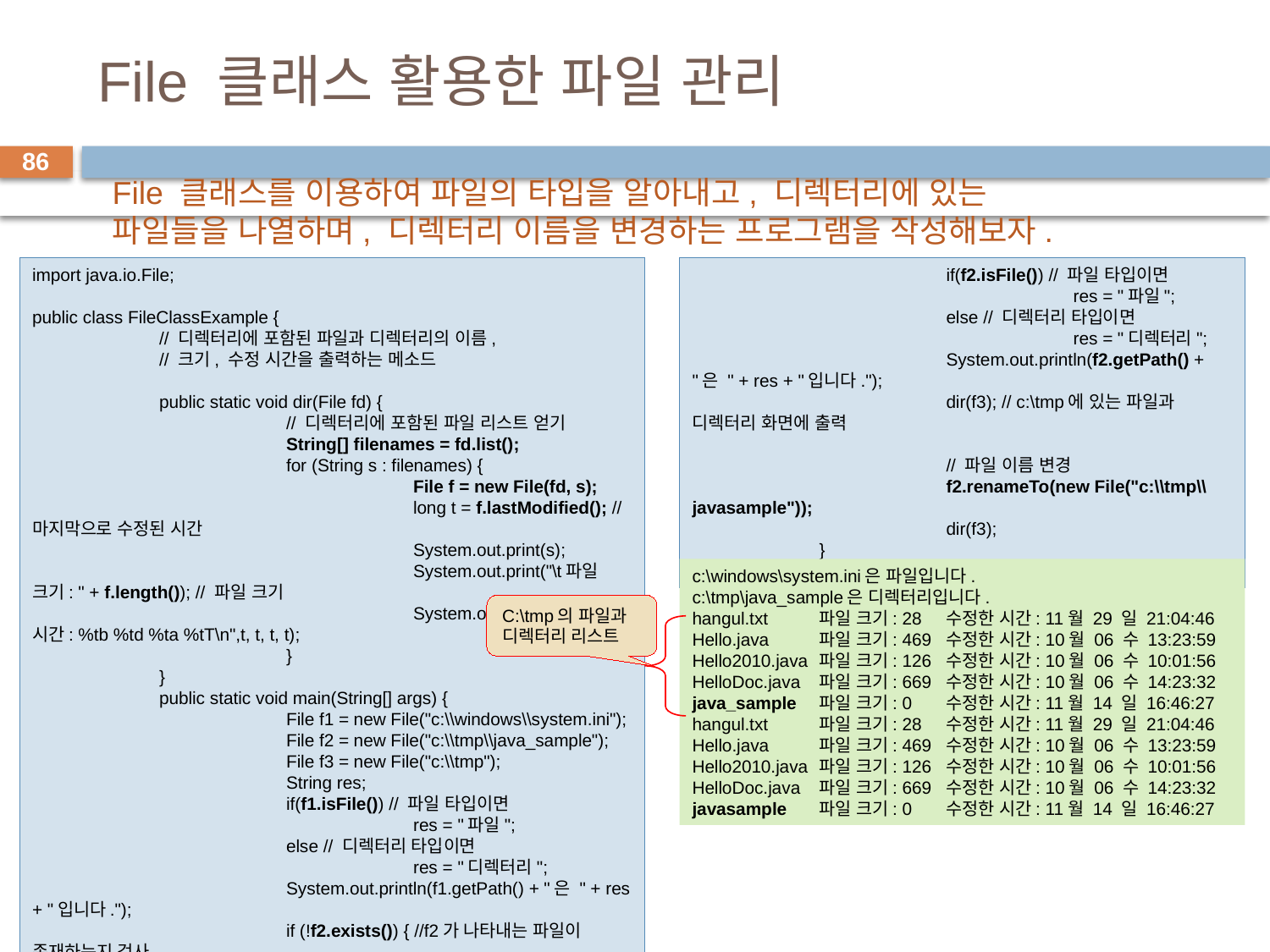

# File 클래스 활용한 파일 관리
86
File 클래스를 이용하여 파일의 타입을 알아내고, 디렉터리에 있는
파일들을 나열하며, 디렉터리 이름을 변경하는 프로그램을 작성해보자.
import java.io.File;

public class FileClassExample {
	// 디렉터리에 포함된 파일과 디렉터리의 이름,
	// 크기, 수정 시간을 출력하는 메소드

	public static void dir(File fd) {
		// 디렉터리에 포함된 파일 리스트 얻기
		String[] filenames = fd.list();
		for (String s : filenames) {
			File f = new File(fd, s);
			long t = f.lastModified(); // 마지막으로 수정된 시간
			System.out.print(s);
			System.out.print("\t파일 크기: " + f.length()); // 파일 크기
			System.out.printf("\t수정한 시간: %tb %td %ta %tT\n",t, t, t, t);
		}
	}
	public static void main(String[] args) {
		File f1 = new File("c:\\windows\\system.ini");
		File f2 = new File("c:\\tmp\\java_sample");
		File f3 = new File("c:\\tmp");
		String res;
		if(f1.isFile()) // 파일 타입이면
			res = "파일";
		else // 디렉터리 타입이면
			res = "디렉터리";
		System.out.println(f1.getPath() + "은 " + res + "입니다.");
		if (!f2.exists()) { //f2가 나타내는 파일이 존재하는지 검사
			if (!f2.mkdir()) // 존재하지 않으면 디렉터리 생성
				System.out.println("디렉터리 생성 실패");
		}
		if(f2.isFile()) // 파일 타입이면
			res = "파일";
		else // 디렉터리 타입이면
			res = "디렉터리";
		System.out.println(f2.getPath() + "은 " + res + "입니다.");
		dir(f3); // c:\tmp에 있는 파일과 디렉터리 화면에 출력

		// 파일 이름 변경
		f2.renameTo(new File("c:\\tmp\\javasample"));
		dir(f3);
	}
}
c:\windows\system.ini은 파일입니다.
c:\tmp\java_sample은 디렉터리입니다.
hangul.txt	파일 크기: 28	수정한 시간: 11월 29 일 21:04:46
Hello.java	파일 크기: 469	수정한 시간: 10월 06 수 13:23:59
Hello2010.java 	파일 크기: 126	수정한 시간: 10월 06 수 10:01:56
HelloDoc.java 	파일 크기: 669 	수정한 시간: 10월 06 수 14:23:32
java_sample 	파일 크기: 0 	수정한 시간: 11월 14 일 16:46:27
hangul.txt 	파일 크기: 28	수정한 시간: 11월 29 일 21:04:46
Hello.java 	파일 크기: 469	수정한 시간: 10월 06 수 13:23:59
Hello2010.java 	파일 크기: 126	수정한 시간: 10월 06 수 10:01:56
HelloDoc.java 	파일 크기: 669 	수정한 시간: 10월 06 수 14:23:32
javasample 	파일 크기: 0 	수정한 시간: 11월 14 일 16:46:27
C:\tmp의 파일과
디렉터리 리스트